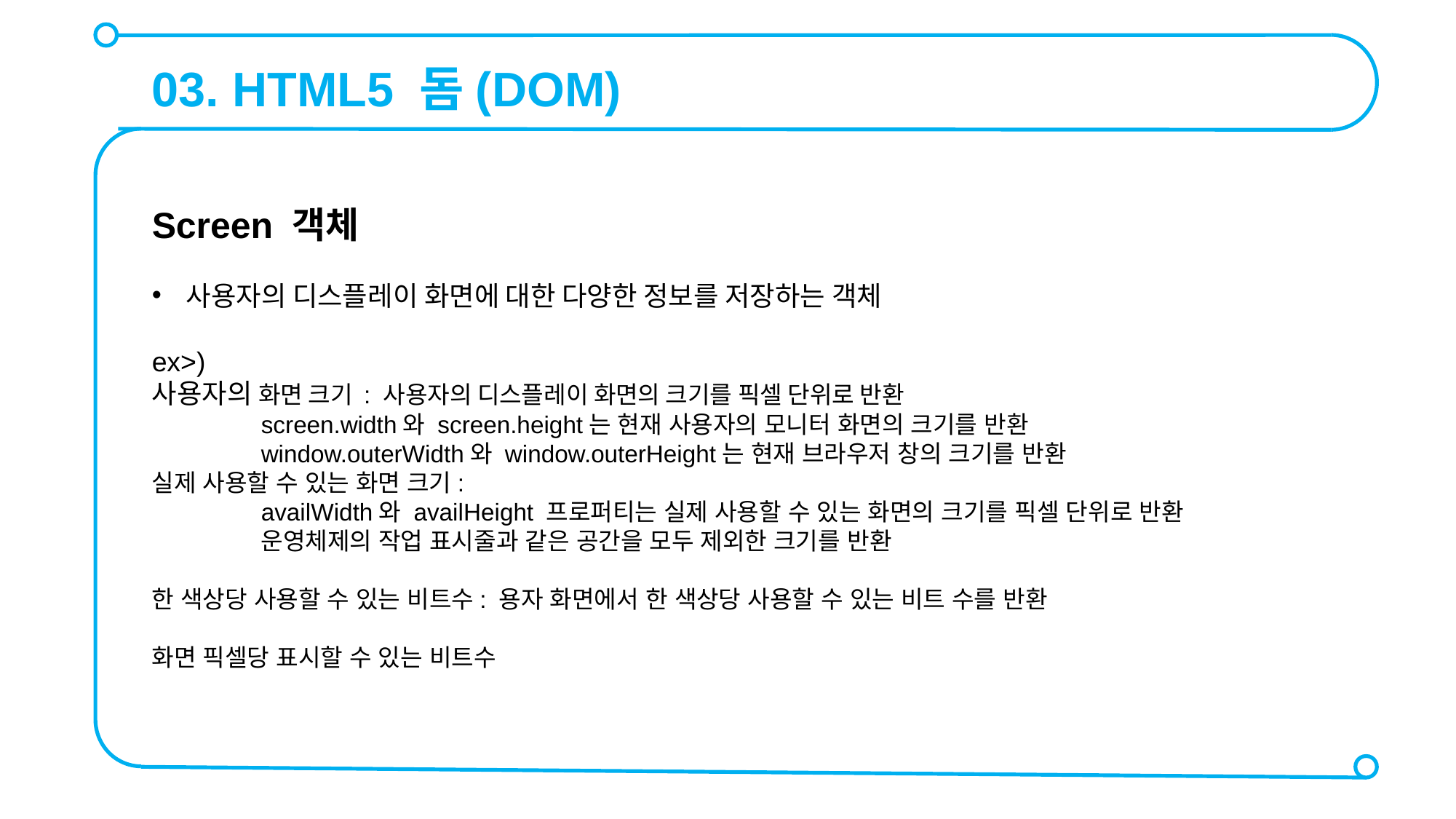

03. HTML5 돔(DOM)
Screen 객체

사용자의 디스플레이 화면에 대한 다양한 정보를 저장하는 객체

ex>)
사용자의 화면 크기 : 사용자의 디스플레이 화면의 크기를 픽셀 단위로 반환
	screen.width와 screen.height는 현재 사용자의 모니터 화면의 크기를 반환
	window.outerWidth와 window.outerHeight는 현재 브라우저 창의 크기를 반환
실제 사용할 수 있는 화면 크기:
	availWidth와 availHeight 프로퍼티는 실제 사용할 수 있는 화면의 크기를 픽셀 단위로 반환
	운영체제의 작업 표시줄과 같은 공간을 모두 제외한 크기를 반환

한 색상당 사용할 수 있는 비트수: 용자 화면에서 한 색상당 사용할 수 있는 비트 수를 반환

화면 픽셀당 표시할 수 있는 비트수